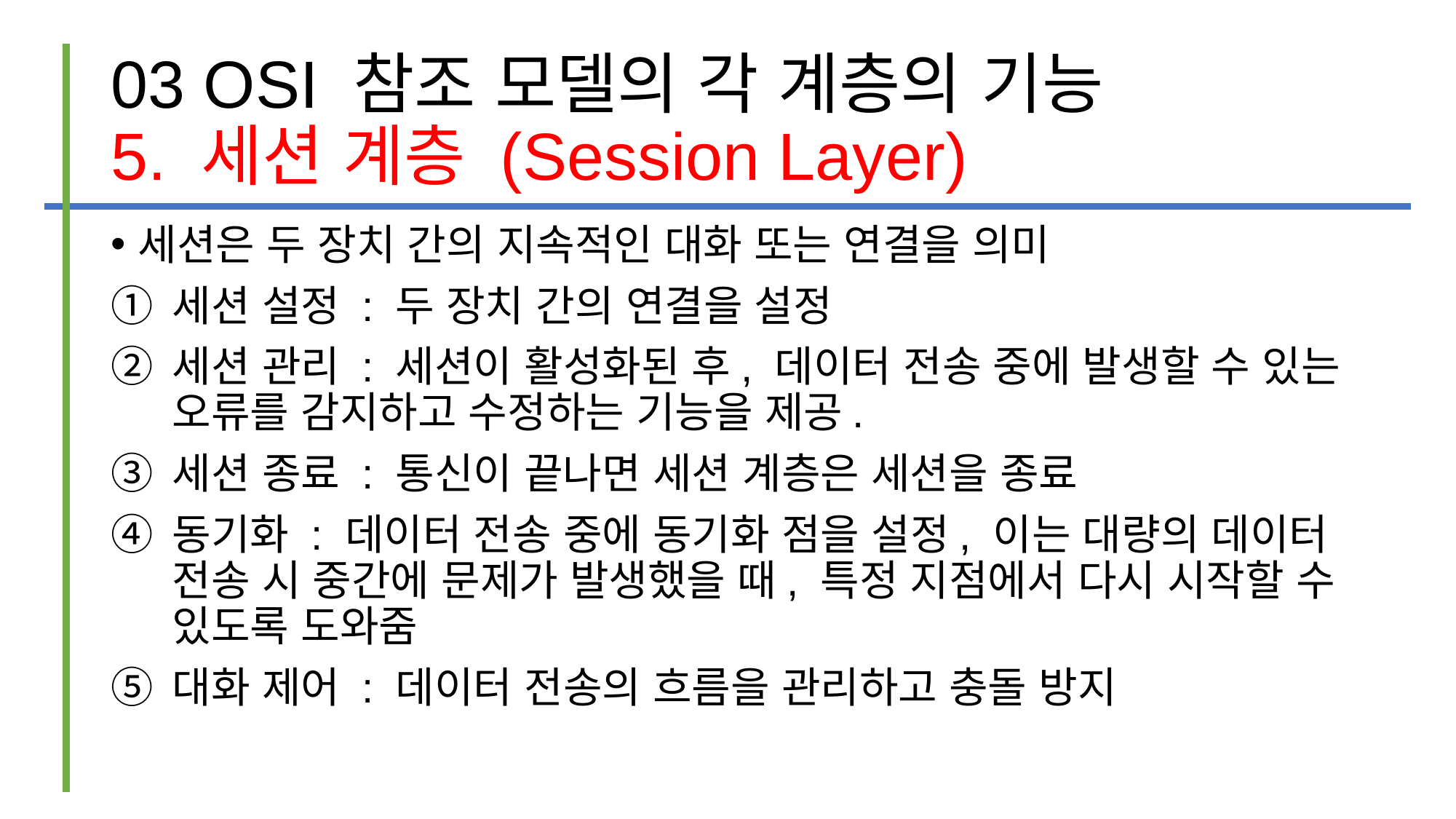

# 03 OSI 참조 모델의 각 계층의 기능 5. 세션 계층 (Session Layer)
세션은 두 장치 간의 지속적인 대화 또는 연결을 의미
세션 설정 : 두 장치 간의 연결을 설정
세션 관리 : 세션이 활성화된 후, 데이터 전송 중에 발생할 수 있는 오류를 감지하고 수정하는 기능을 제공.
세션 종료 : 통신이 끝나면 세션 계층은 세션을 종료
동기화 : 데이터 전송 중에 동기화 점을 설정, 이는 대량의 데이터 전송 시 중간에 문제가 발생했을 때, 특정 지점에서 다시 시작할 수 있도록 도와줌
대화 제어 : 데이터 전송의 흐름을 관리하고 충돌 방지